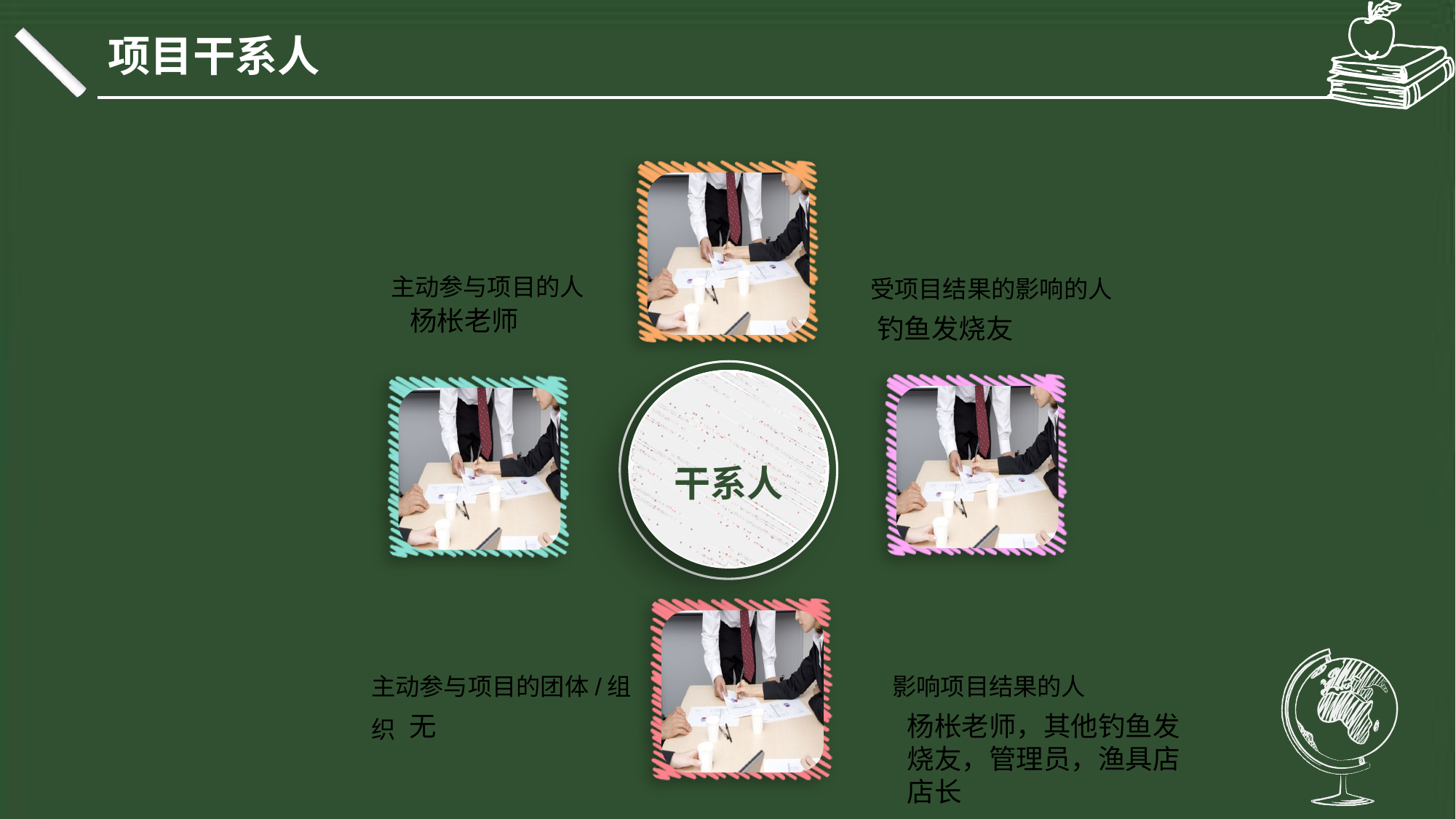

项目干系人

主动参与项目的人
受项目结果的影响的人
杨枨老师
钓鱼发烧友

干系人

主动参与项目的团体/组织
影响项目结果的人
无
杨枨老师，其他钓鱼发烧友，管理员，渔具店店长